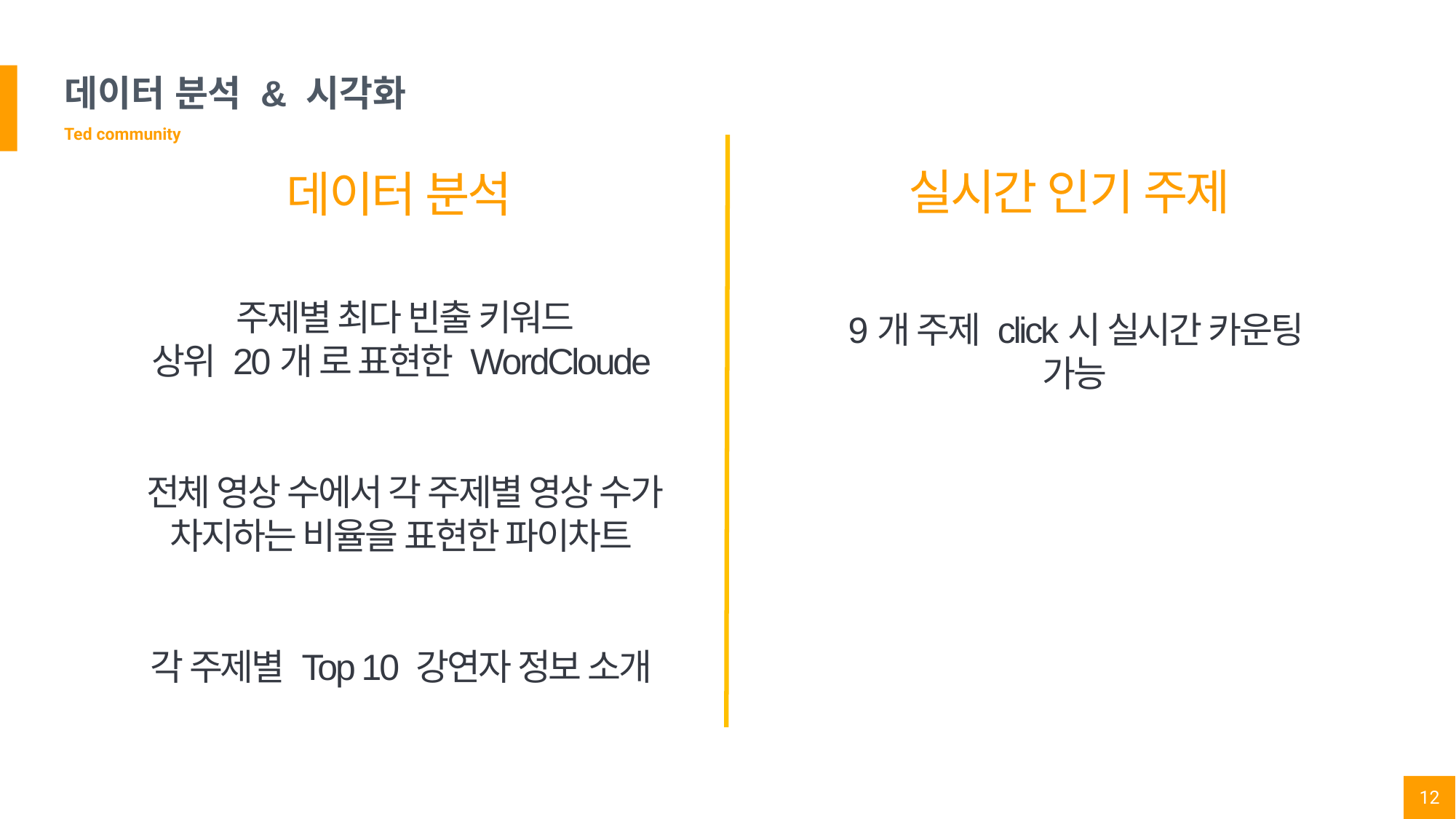

# 데이터 분석 & 시각화
Ted community
실시간 인기 주제

9개 주제 click시 실시간 카운팅 가능
데이터 분석

주제별 최다 빈출 키워드
상위 20개 로 표현한 WordCloude

전체 영상 수에서 각 주제별 영상 수가
차지하는 비율을 표현한 파이차트

각 주제별 Top 10 강연자 정보 소개

12